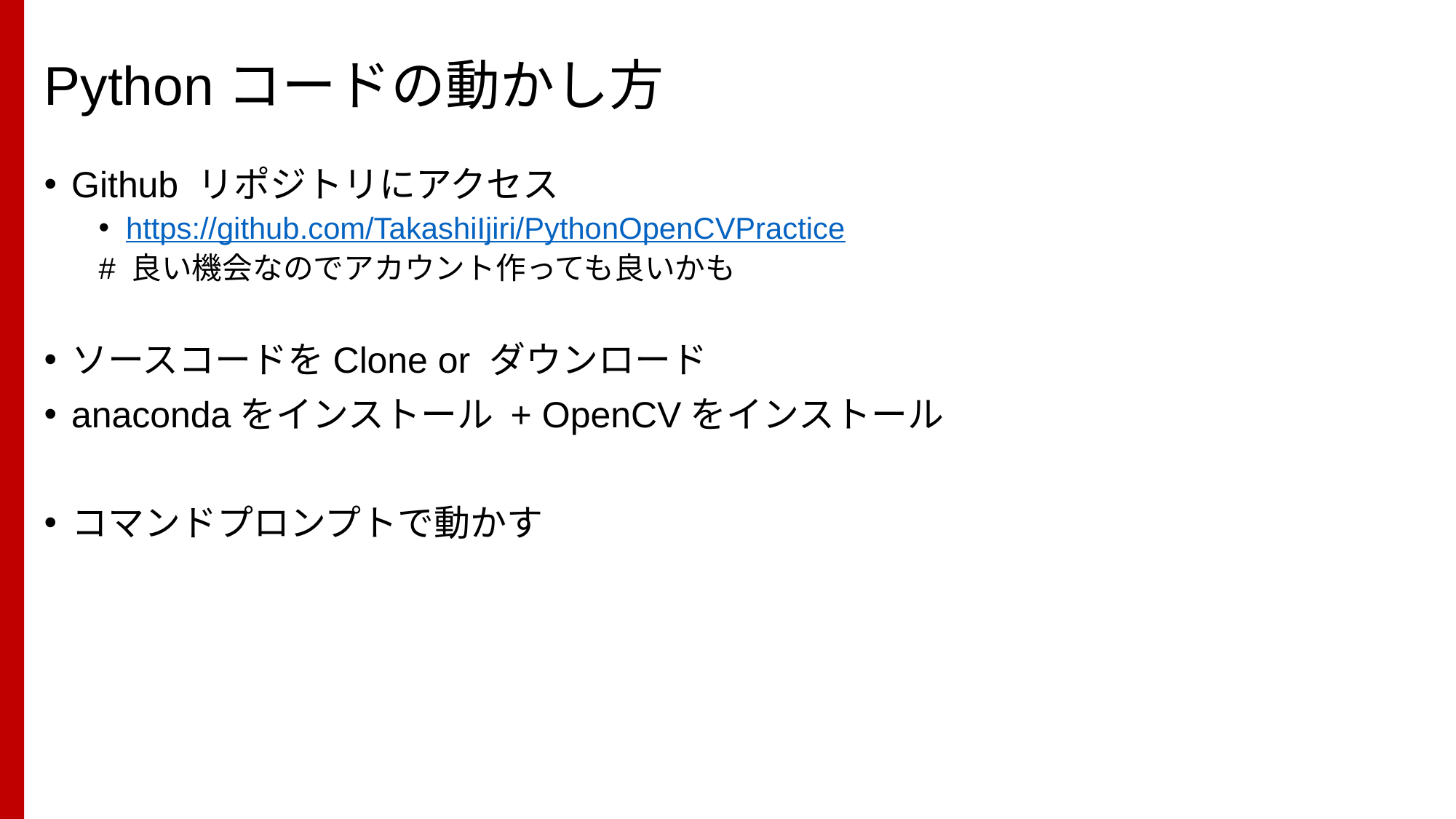

# Pythonコードの動かし方
Github リポジトリにアクセス
https://github.com/TakashiIjiri/PythonOpenCVPractice
# 良い機会なのでアカウント作っても良いかも

ソースコードをClone or ダウンロード
anacondaをインストール + OpenCVをインストール

コマンドプロンプトで動かす